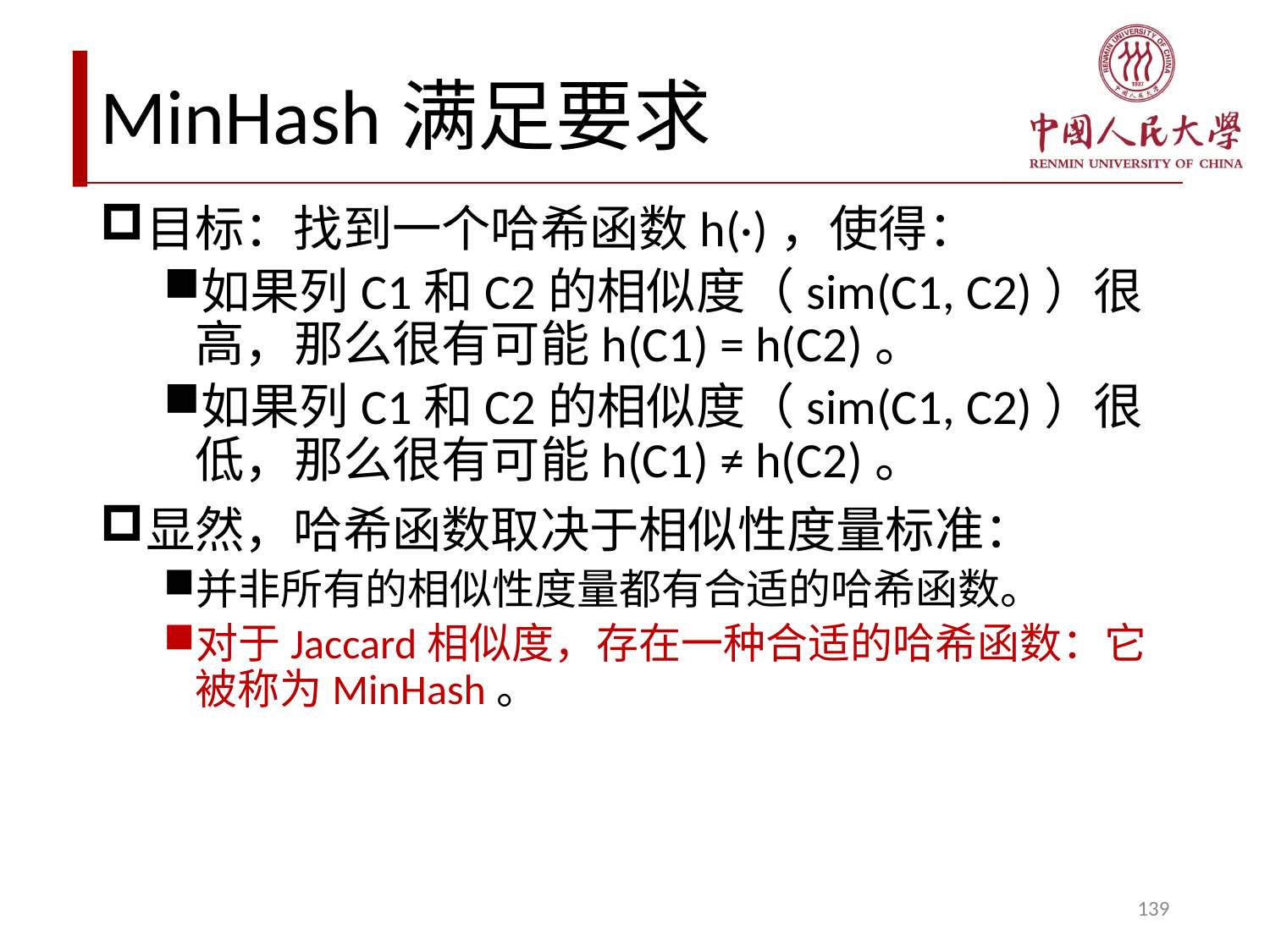

# MinHash满足要求
目标：找到一个哈希函数h(·)，使得：
如果列C1和C2的相似度（sim(C1, C2)）很高，那么很有可能h(C1) = h(C2)。
如果列C1和C2的相似度（sim(C1, C2)）很低，那么很有可能h(C1) ≠ h(C2)。
显然，哈希函数取决于相似性度量标准：
并非所有的相似性度量都有合适的哈希函数。
对于Jaccard相似度，存在一种合适的哈希函数：它被称为MinHash。

139